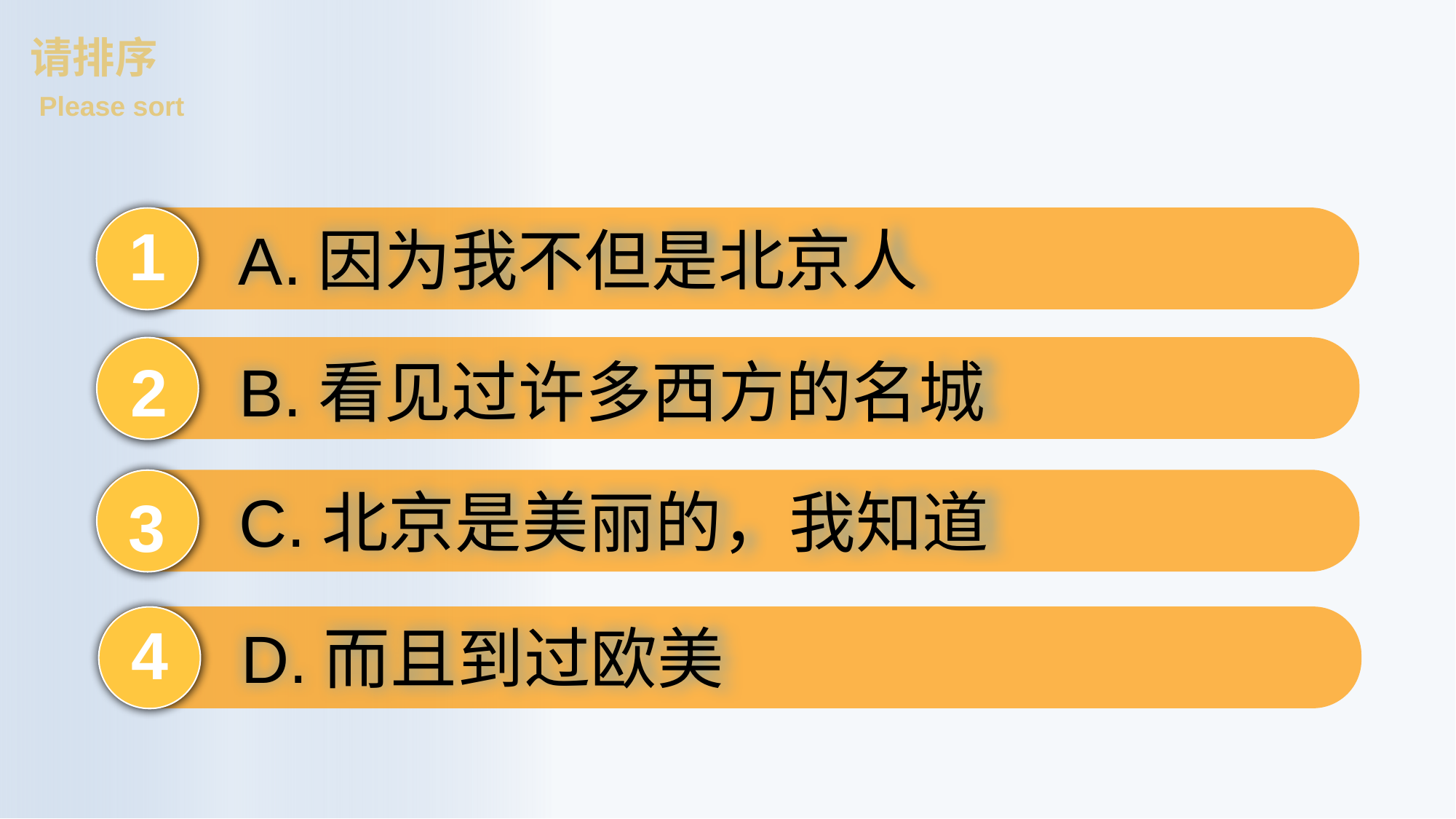

请排序
Please sort

1
A.因为我不但是北京人

2
B.看见过许多西方的名城

C.北京是美丽的，我知道
3

4
D.而且到过欧美